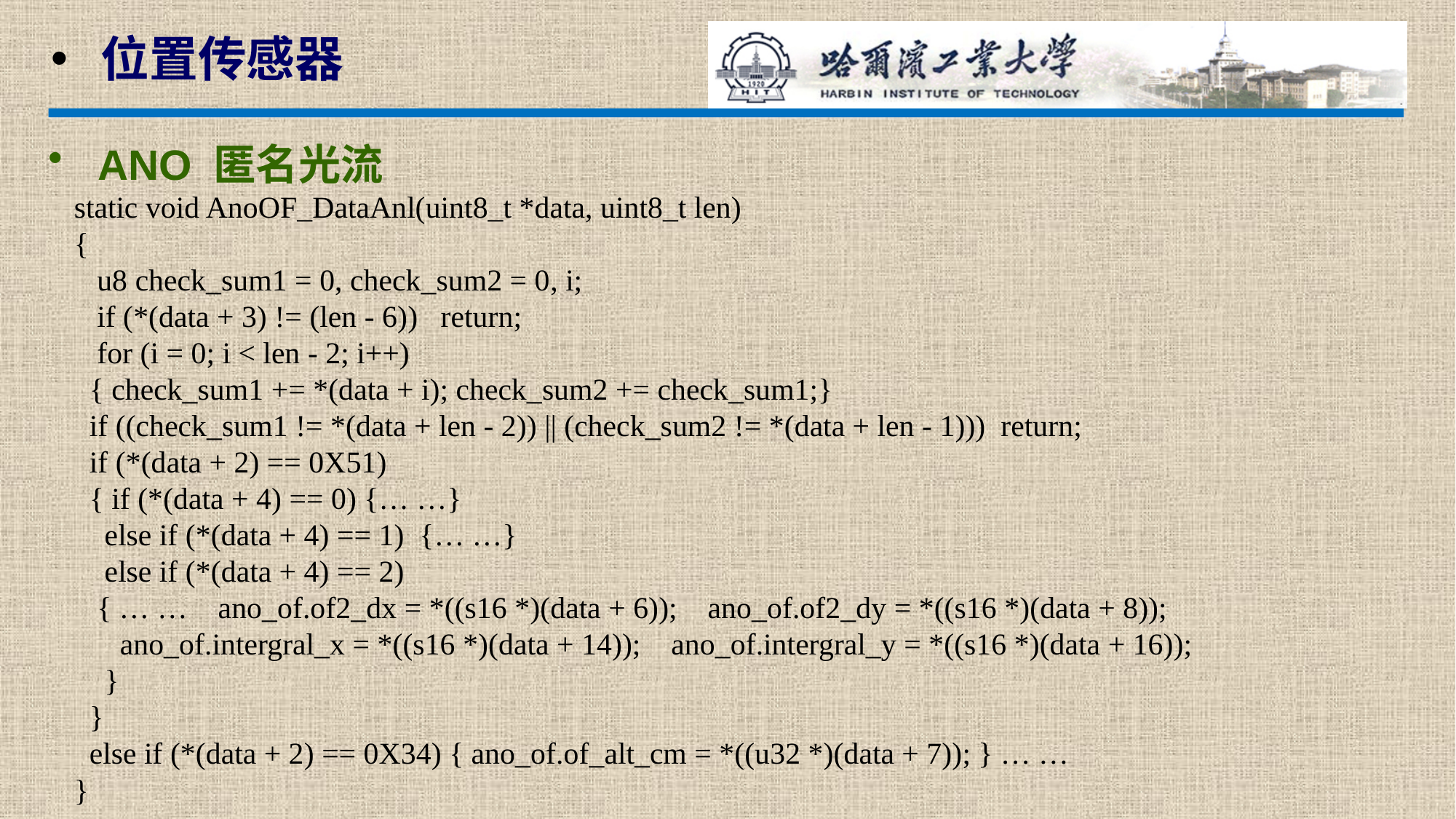

位置传感器
  ANO 匿名光流
static void AnoOF_DataAnl(uint8_t *data, uint8_t len)
{
   u8 check_sum1 = 0, check_sum2 = 0, i;
   if (*(data + 3) != (len - 6))   return;
   for (i = 0; i < len - 2; i++)
  { check_sum1 += *(data + i); check_sum2 += check_sum1;}
  if ((check_sum1 != *(data + len - 2)) || (check_sum2 != *(data + len - 1)))  return;
  if (*(data + 2) == 0X51)
  { if (*(data + 4) == 0) {… …}
    else if (*(data + 4) == 1)  {… …}
    else if (*(data + 4) == 2)
   { … …    ano_of.of2_dx = *((s16 *)(data + 6));    ano_of.of2_dy = *((s16 *)(data + 8));
      ano_of.intergral_x = *((s16 *)(data + 14));    ano_of.intergral_y = *((s16 *)(data + 16));
    }
  }
  else if (*(data + 2) == 0X34) { ano_of.of_alt_cm = *((u32 *)(data + 7)); } … …
}